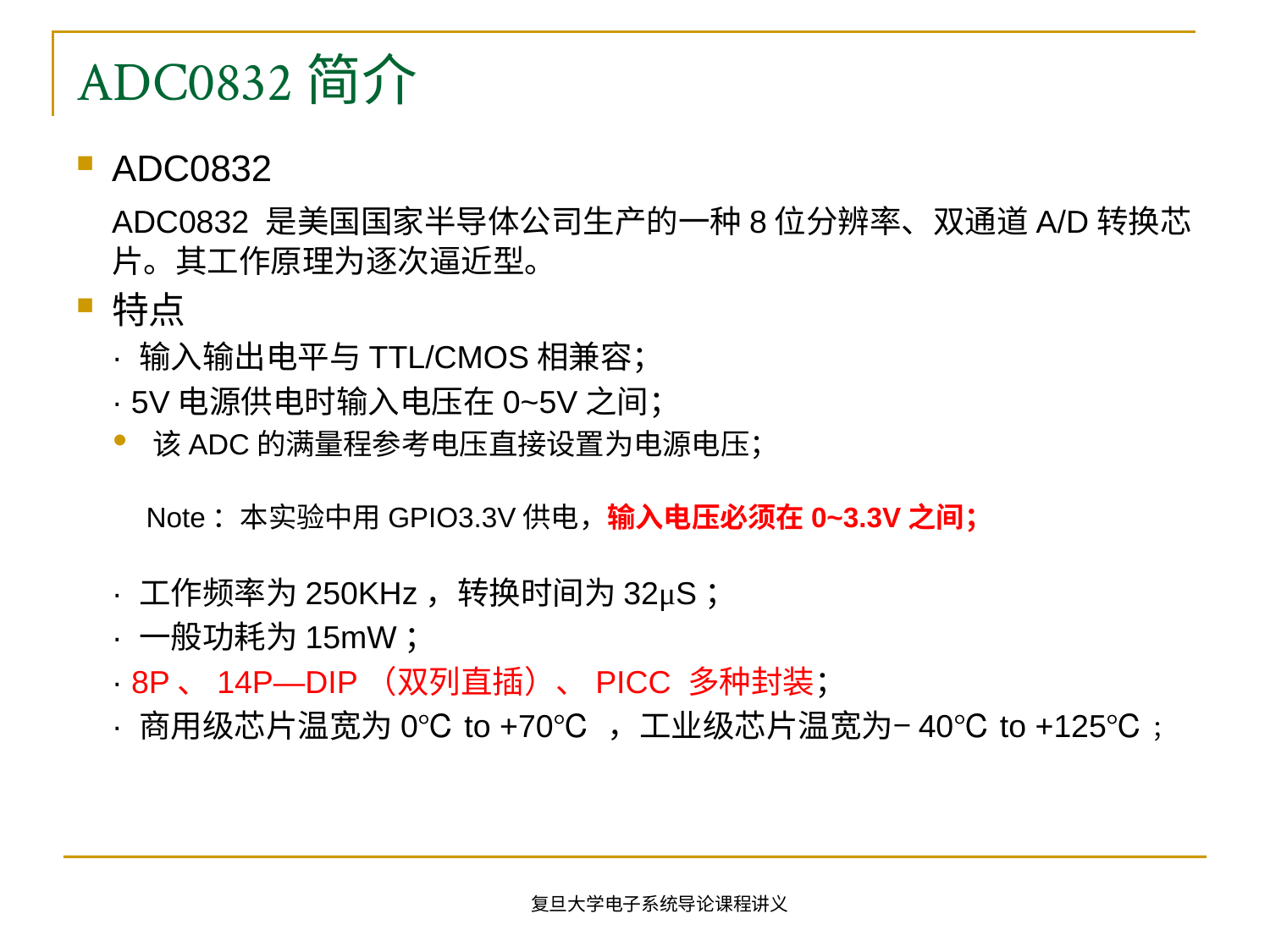

# ADC0832简介
ADC0832
	ADC0832 是美国国家半导体公司生产的一种8位分辨率、双通道A/D转换芯片。其工作原理为逐次逼近型。
特点
	· 输入输出电平与TTL/CMOS相兼容；
	· 5V电源供电时输入电压在0~5V之间；
该ADC的满量程参考电压直接设置为电源电压；

Note：本实验中用GPIO3.3V供电，输入电压必须在0~3.3V之间；

	· 工作频率为250KHz，转换时间为32μS；
	· 一般功耗为15mW；
	· 8P、14P—DIP（双列直插）、PICC 多种封装；
	· 商用级芯片温宽为0℃ to +70℃ ，工业级芯片温宽为−40℃ to +125℃；